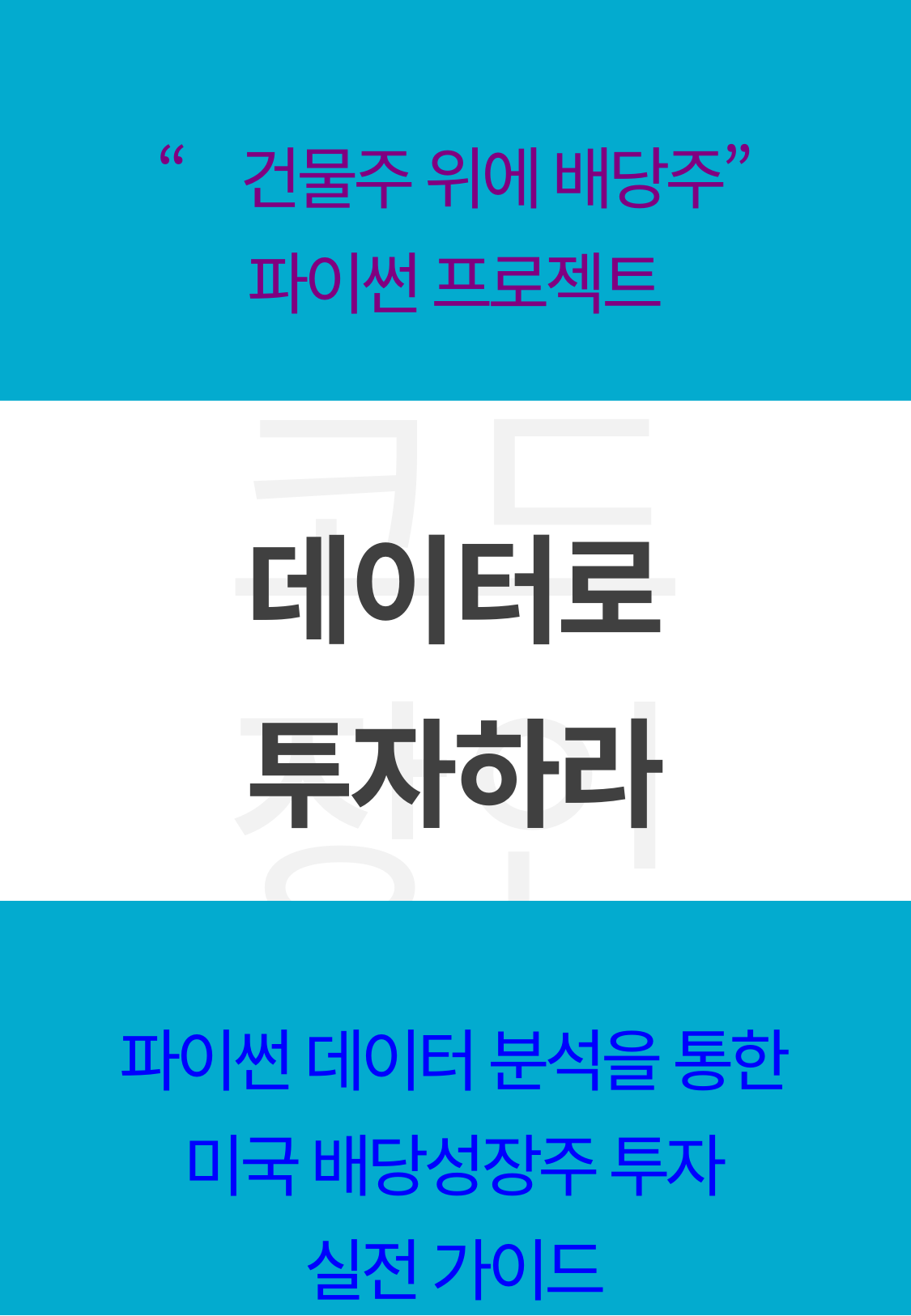

“건물주 위에 배당주”
파이썬 프로젝트
데이터로
투자하라

파이썬 데이터 분석을 통한
미국 배당성장주 투자
실전 가이드